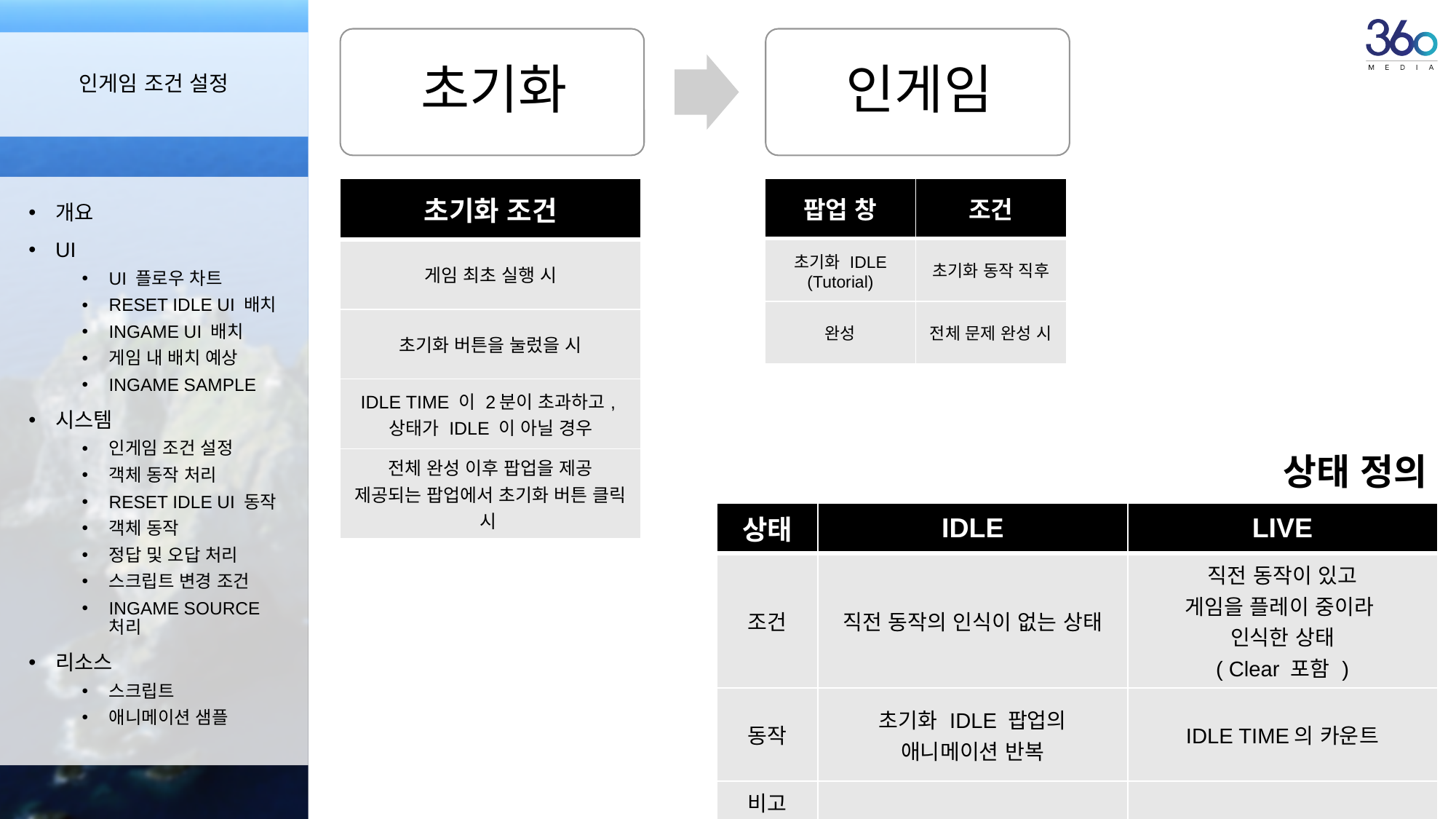

초기화

인게임
인게임 조건 설정
| 초기화 조건 |
| --- |
| 게임 최초 실행 시 |
| 초기화 버튼을 눌렀을 시 |
| IDLE TIME 이 2분이 초과하고, 상태가 IDLE 이 아닐 경우 |
| 전체 완성 이후 팝업을 제공 제공되는 팝업에서 초기화 버튼 클릭 시 |
| 팝업 창 | 조건 |
| --- | --- |
| 초기화 IDLE (Tutorial) | 초기화 동작 직후 |
| 완성 | 전체 문제 완성 시 |
개요
UI
UI 플로우 차트
RESET IDLE UI 배치
INGAME UI 배치
게임 내 배치 예상
INGAME SAMPLE
시스템
인게임 조건 설정
객체 동작 처리
RESET IDLE UI 동작
객체 동작
정답 및 오답 처리
스크립트 변경 조건
INGAME SOURCE 처리
리소스
스크립트
애니메이션 샘플
# 상태 정의
| 상태 | IDLE | LIVE |
| --- | --- | --- |
| 조건 | 직전 동작의 인식이 없는 상태 | 직전 동작이 있고 게임을 플레이 중이라 인식한 상태 ( Clear 포함 ) |
| 동작 | 초기화 IDLE 팝업의 애니메이션 반복 | IDLE TIME의 카운트 |
| 비고 |  |  |